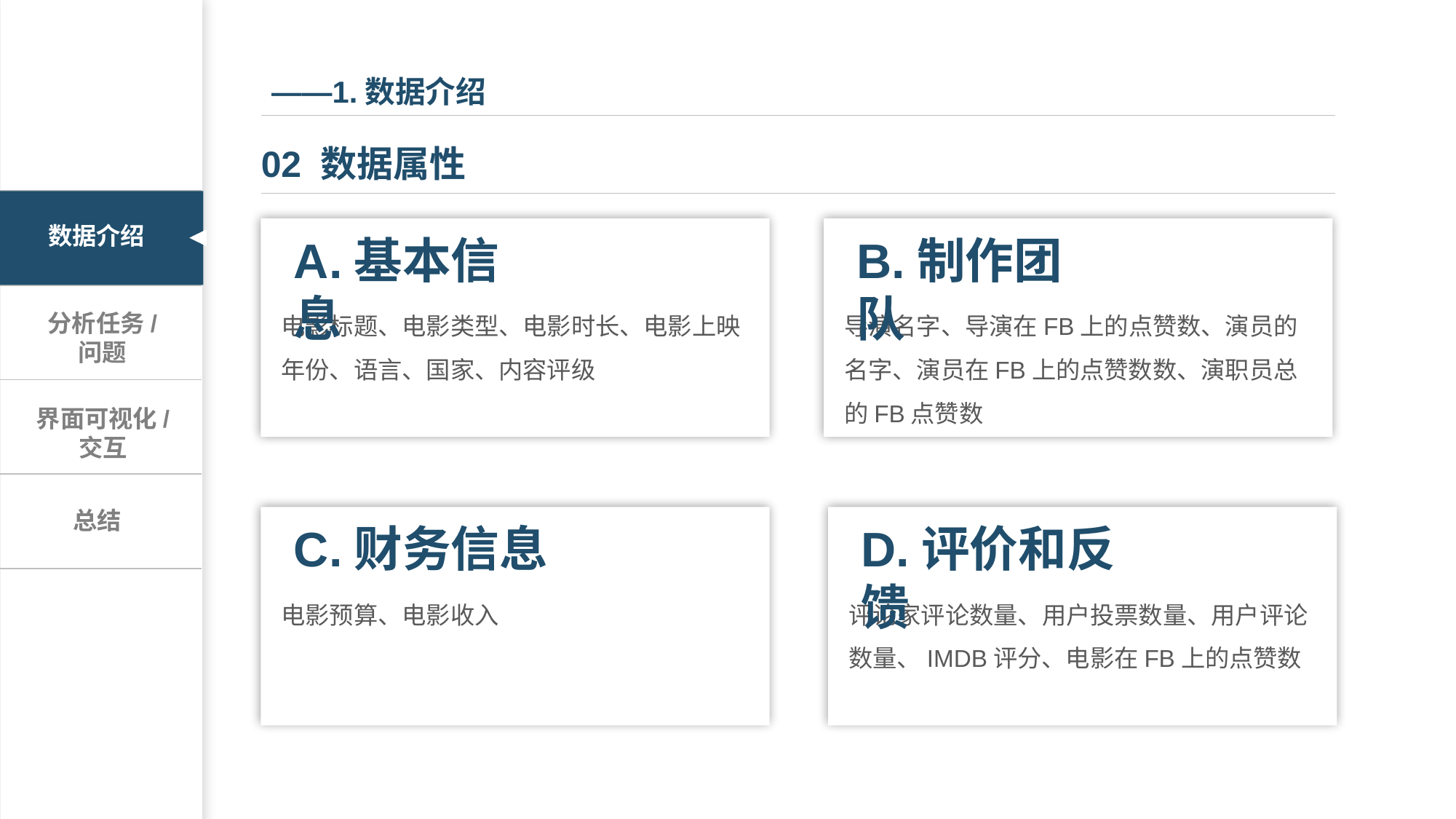

——1.数据介绍
02 数据属性
|  |
| --- |
|  |
|  |
|  |

数据介绍

A.基本信息
B.制作团队
电影标题、电影类型、电影时长、电影上映年份、语言、国家、内容评级
导演名字、导演在FB上的点赞数、演员的名字、演员在FB上的点赞数数、演职员总的FB点赞数
分析任务/
问题
界面可视化/
交互
总结

C.财务信息
D.评价和反馈
电影预算、电影收入
评论家评论数量、用户投票数量、用户评论数量、IMDB评分、电影在FB上的点赞数